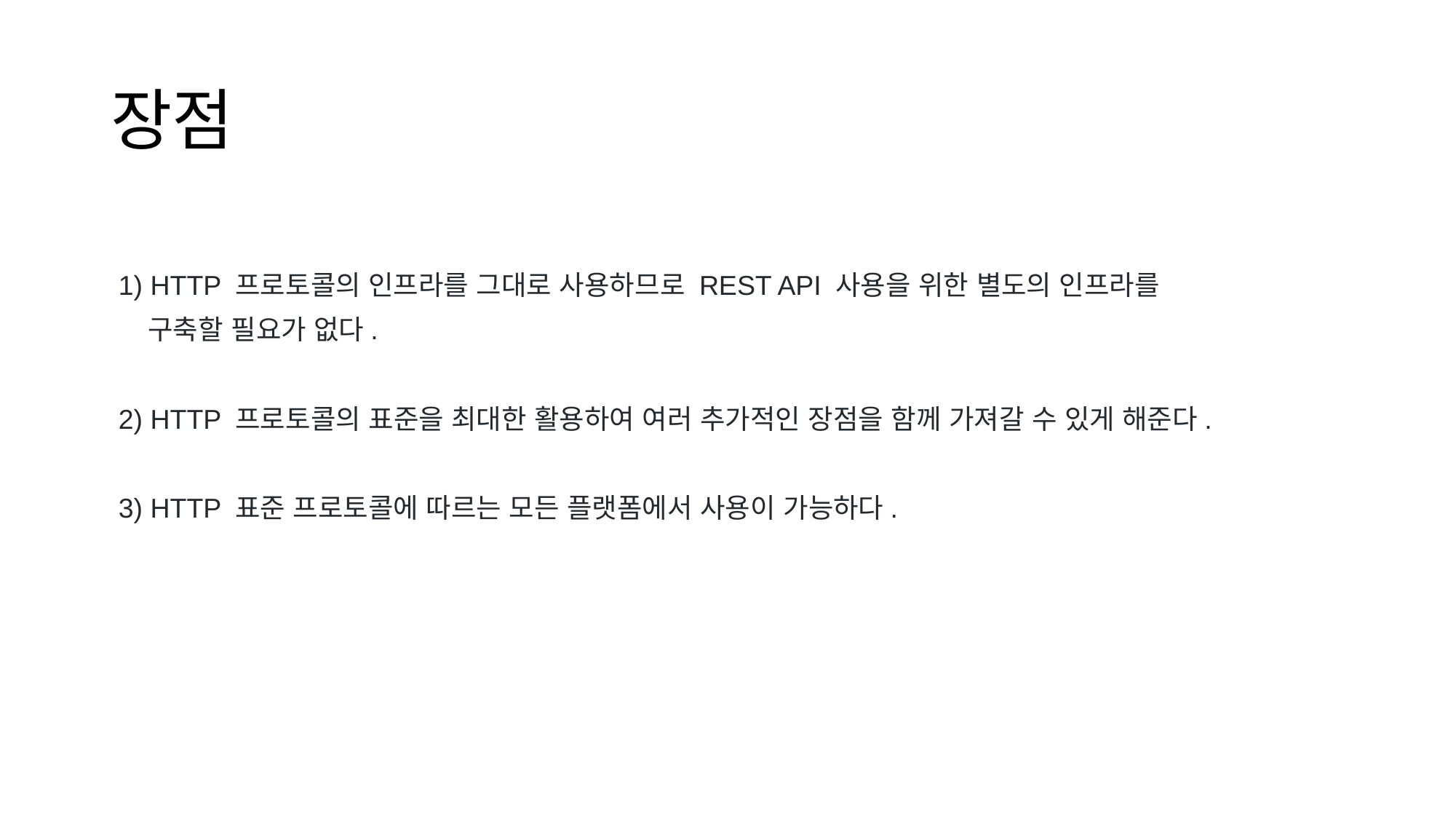

# 장점

 1) HTTP 프로토콜의 인프라를 그대로 사용하므로 REST API 사용을 위한 별도의 인프라를
    구축할 필요가 없다.

 2) HTTP 프로토콜의 표준을 최대한 활용하여 여러 추가적인 장점을 함께 가져갈 수 있게 해준다.

 3) HTTP 표준 프로토콜에 따르는 모든 플랫폼에서 사용이 가능하다.